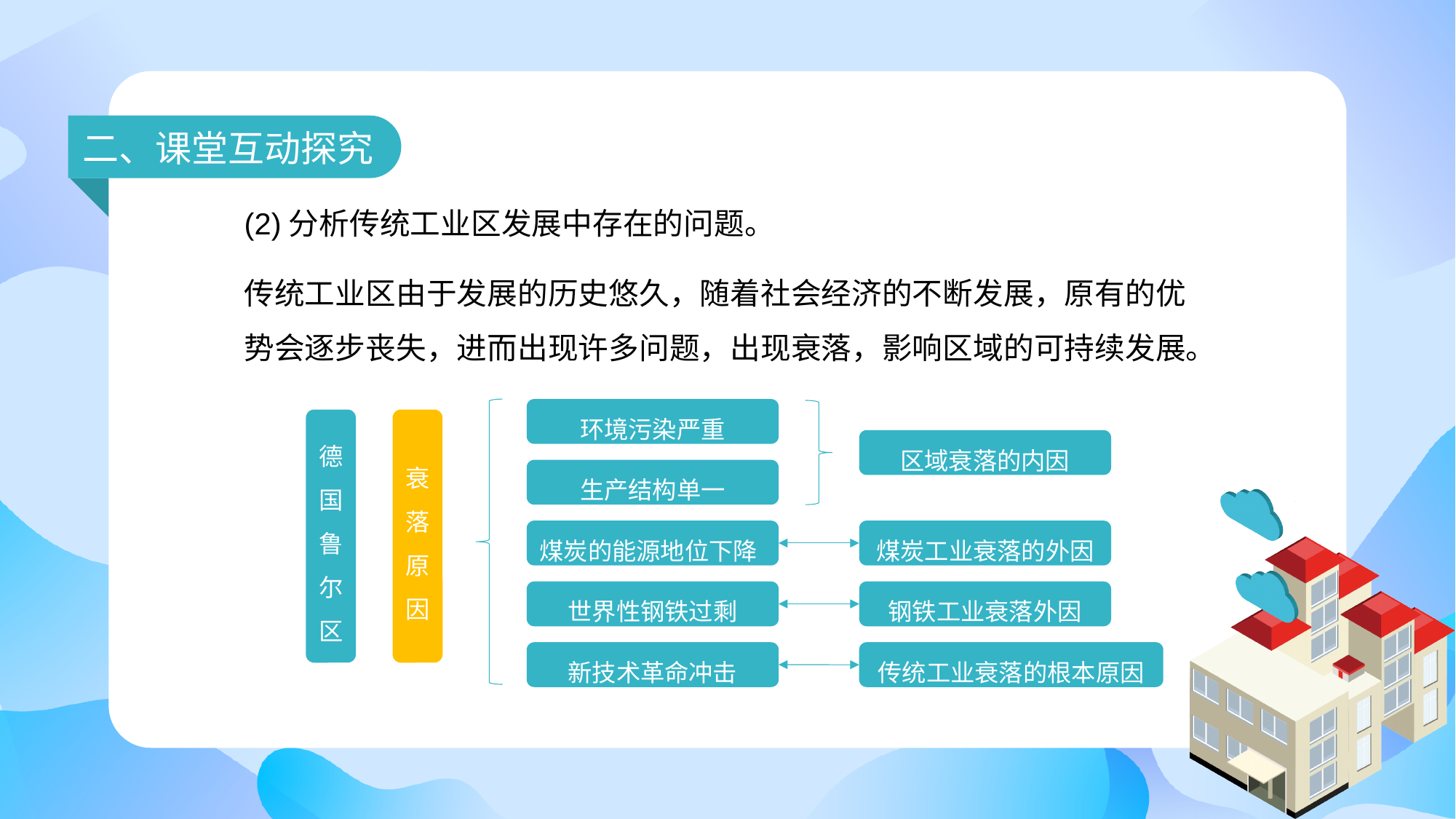

二、课堂互动探究
(2)分析传统工业区发展中存在的问题。
传统工业区由于发展的历史悠久，随着社会经济的不断发展，原有的优势会逐步丧失，进而出现许多问题，出现衰落，影响区域的可持续发展。

环境污染严重

德国鲁尔区
衰落原因
区域衰落的内因
生产结构单一
煤炭的能源地位下降
煤炭工业衰落的外因
世界性钢铁过剩
钢铁工业衰落外因
新技术革命冲击
传统工业衰落的根本原因